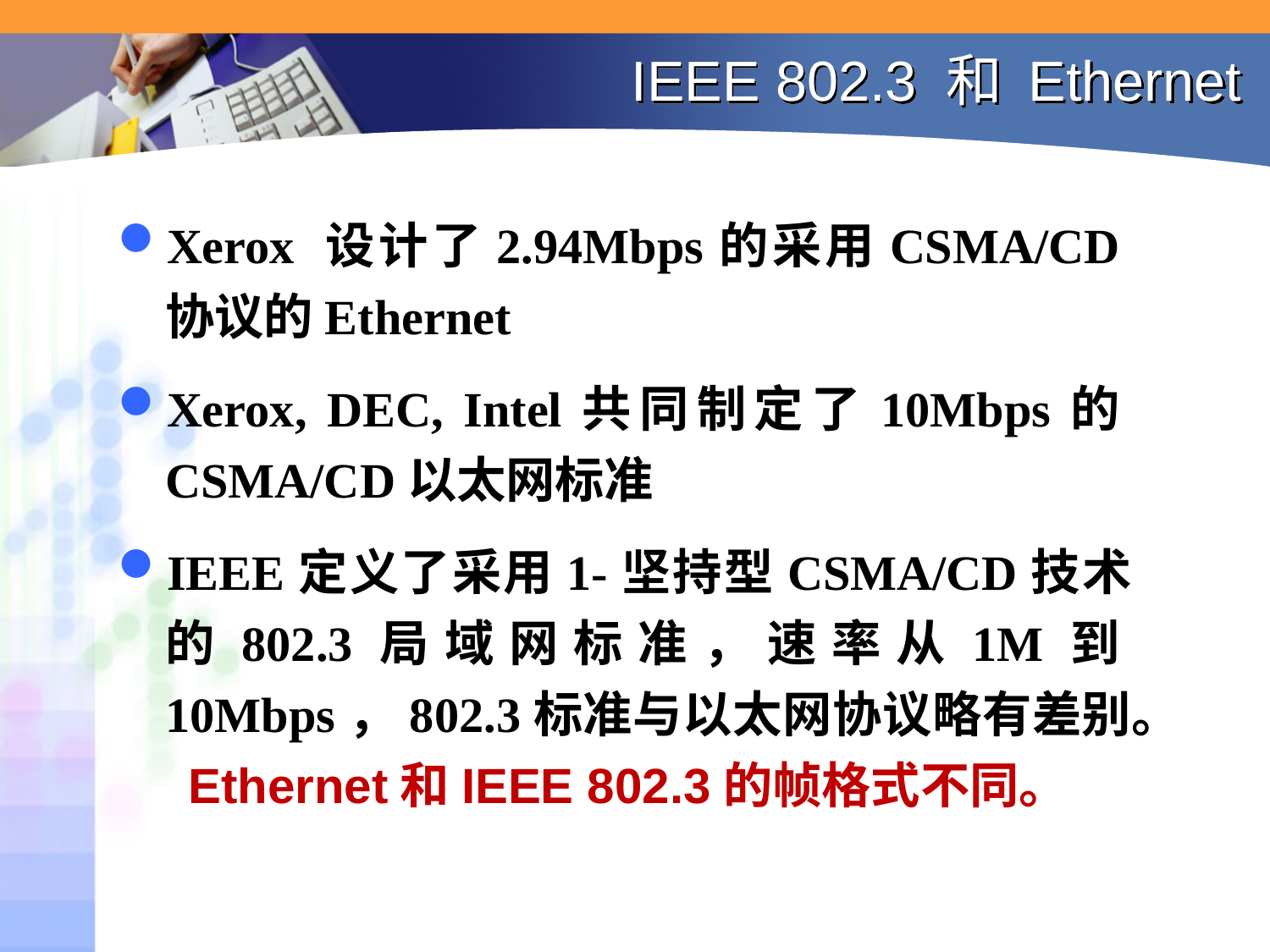

# IEEE 802.3 和 Ethernet
Xerox 设计了2.94Mbps的采用CSMA/CD协议的Ethernet
Xerox, DEC, Intel共同制定了10Mbps的CSMA/CD以太网标准
IEEE定义了采用1-坚持型CSMA/CD技术的802.3局域网标准，速率从1M到10Mbps，802.3标准与以太网协议略有差别。 Ethernet和IEEE 802.3的帧格式不同。